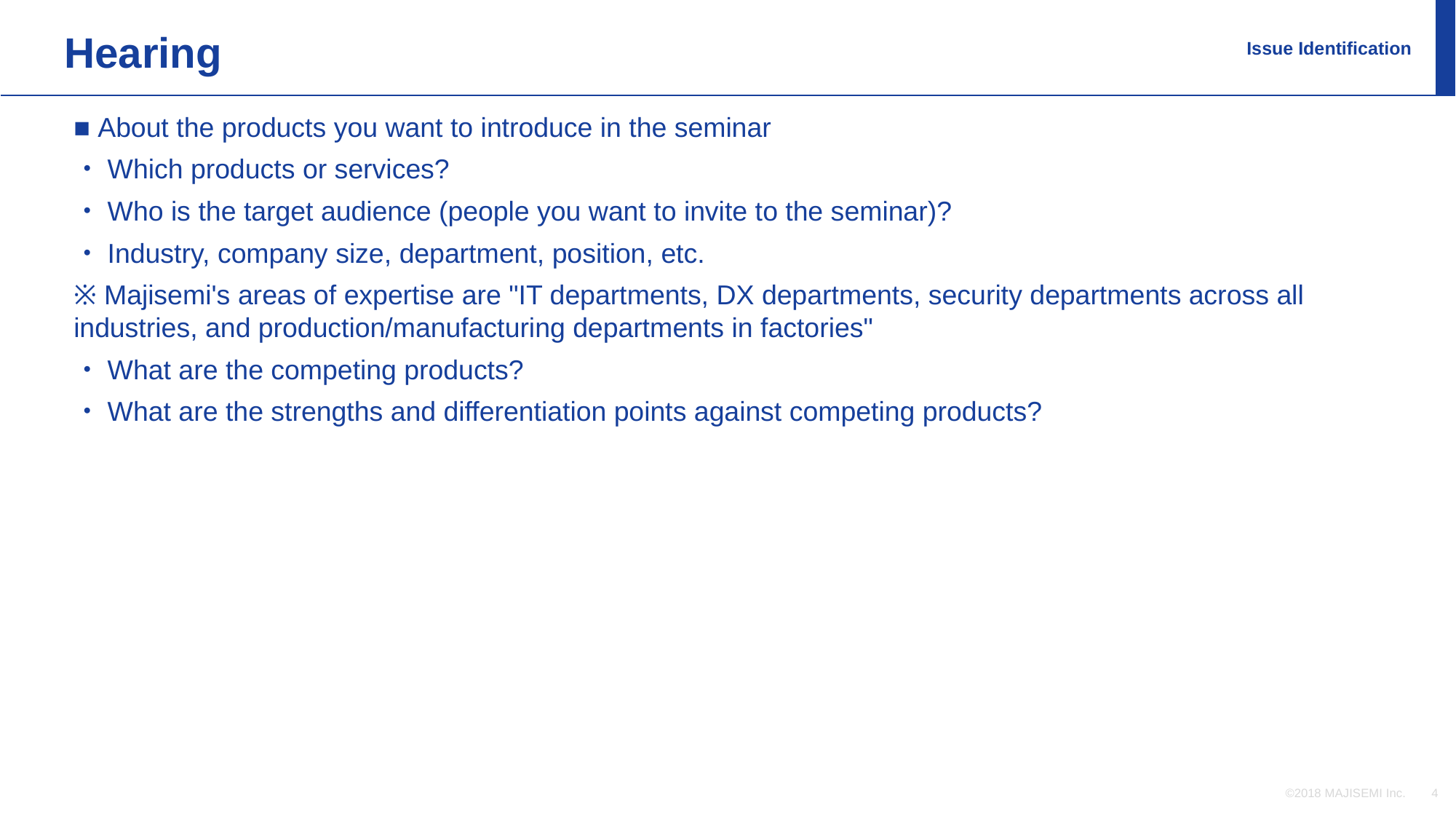

Hearing
Issue Identification
■ About the products you want to introduce in the seminar
・Which products or services?
・Who is the target audience (people you want to invite to the seminar)?
・Industry, company size, department, position, etc.
※ Majisemi's areas of expertise are "IT departments, DX departments, security departments across all industries, and production/manufacturing departments in factories"
・What are the competing products?
・What are the strengths and differentiation points against competing products?
©2018 MAJISEMI Inc.
4